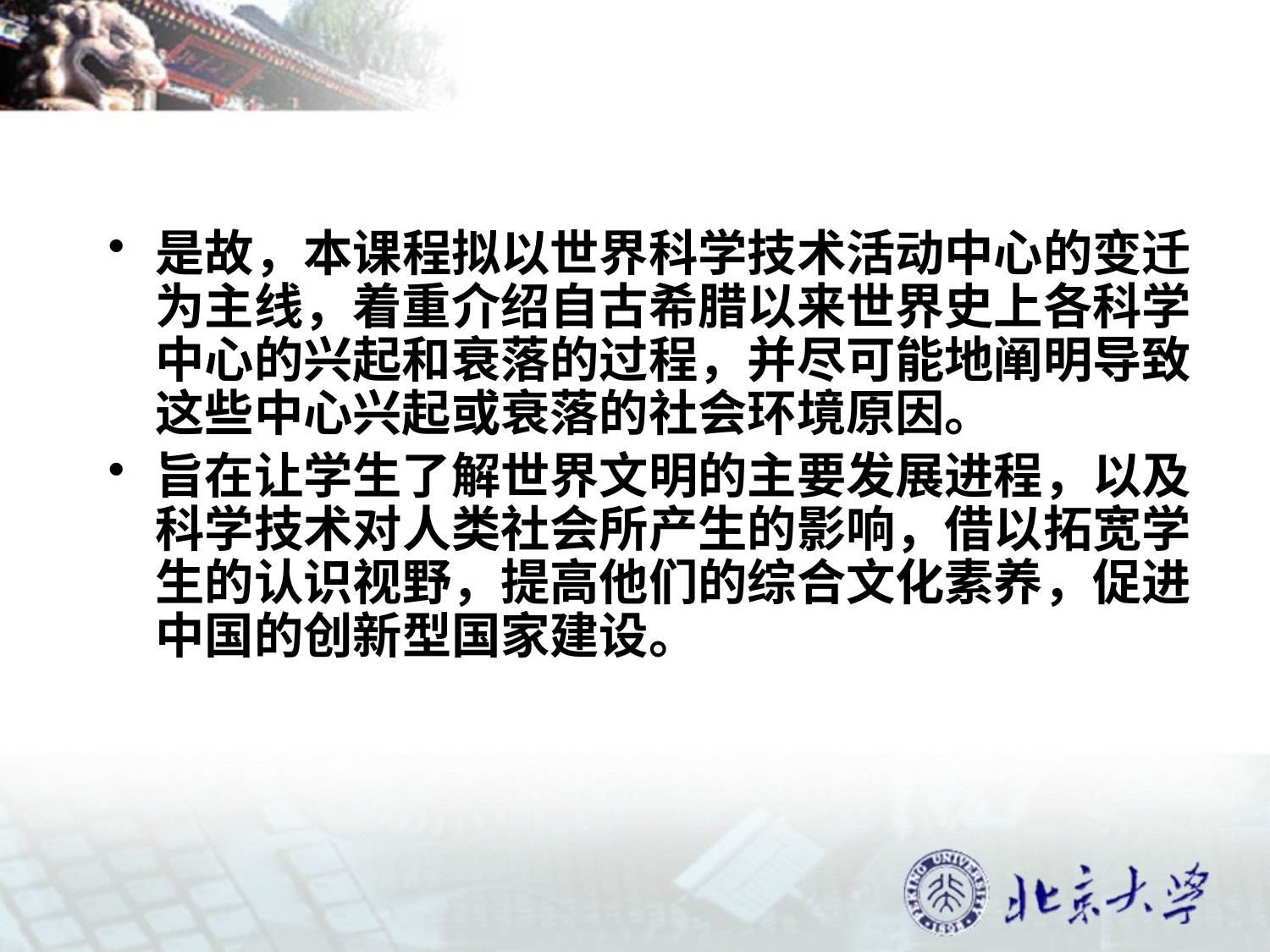

#
是故，本课程拟以世界科学技术活动中心的变迁为主线，着重介绍自古希腊以来世界史上各科学中心的兴起和衰落的过程，并尽可能地阐明导致这些中心兴起或衰落的社会环境原因。
旨在让学生了解世界文明的主要发展进程，以及科学技术对人类社会所产生的影响，借以拓宽学生的认识视野，提高他们的综合文化素养，促进中国的创新型国家建设。